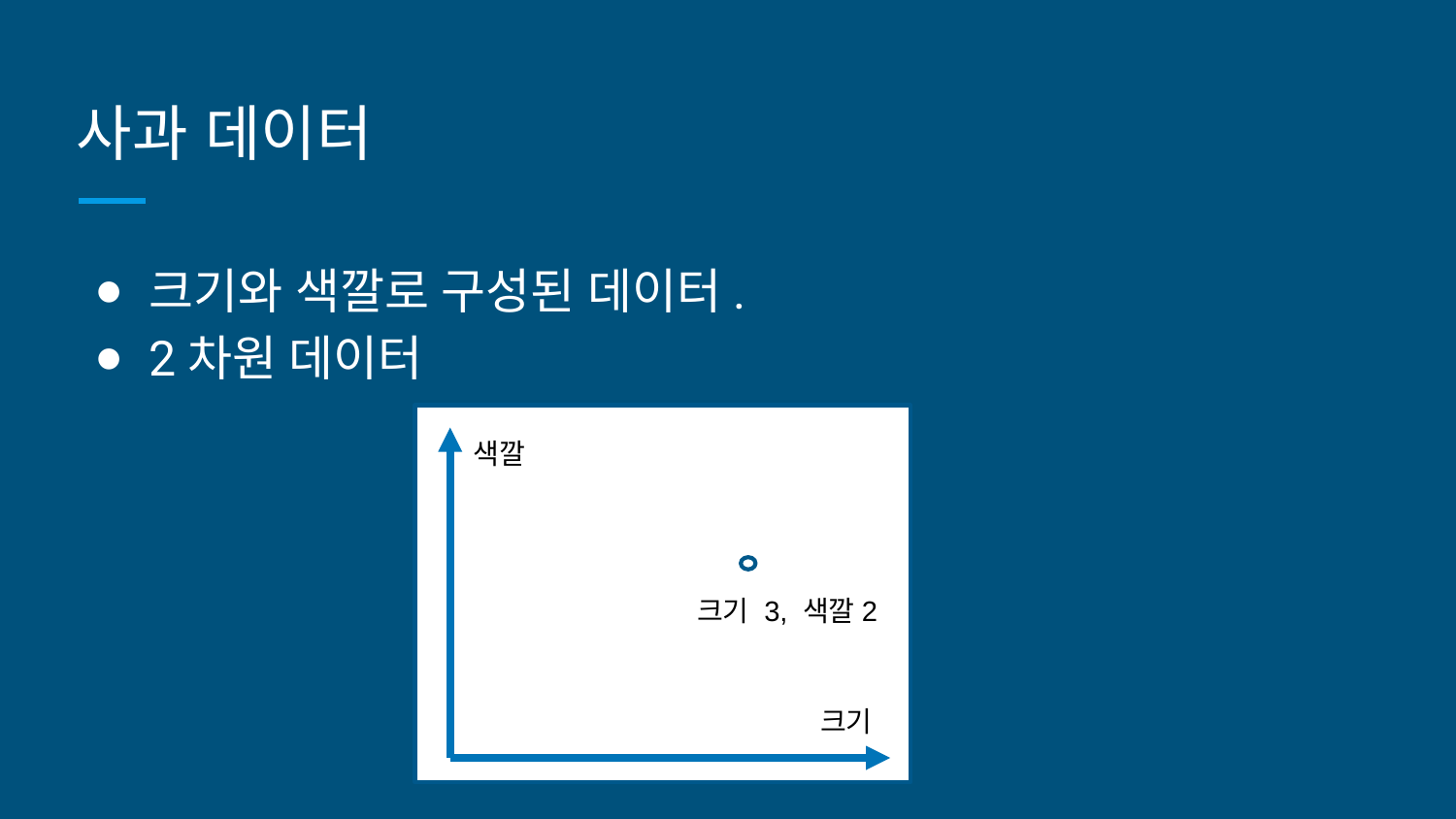

# 사과 데이터
크기와 색깔로 구성된 데이터.
2차원 데이터

색깔

크기 3, 색깔2
크기